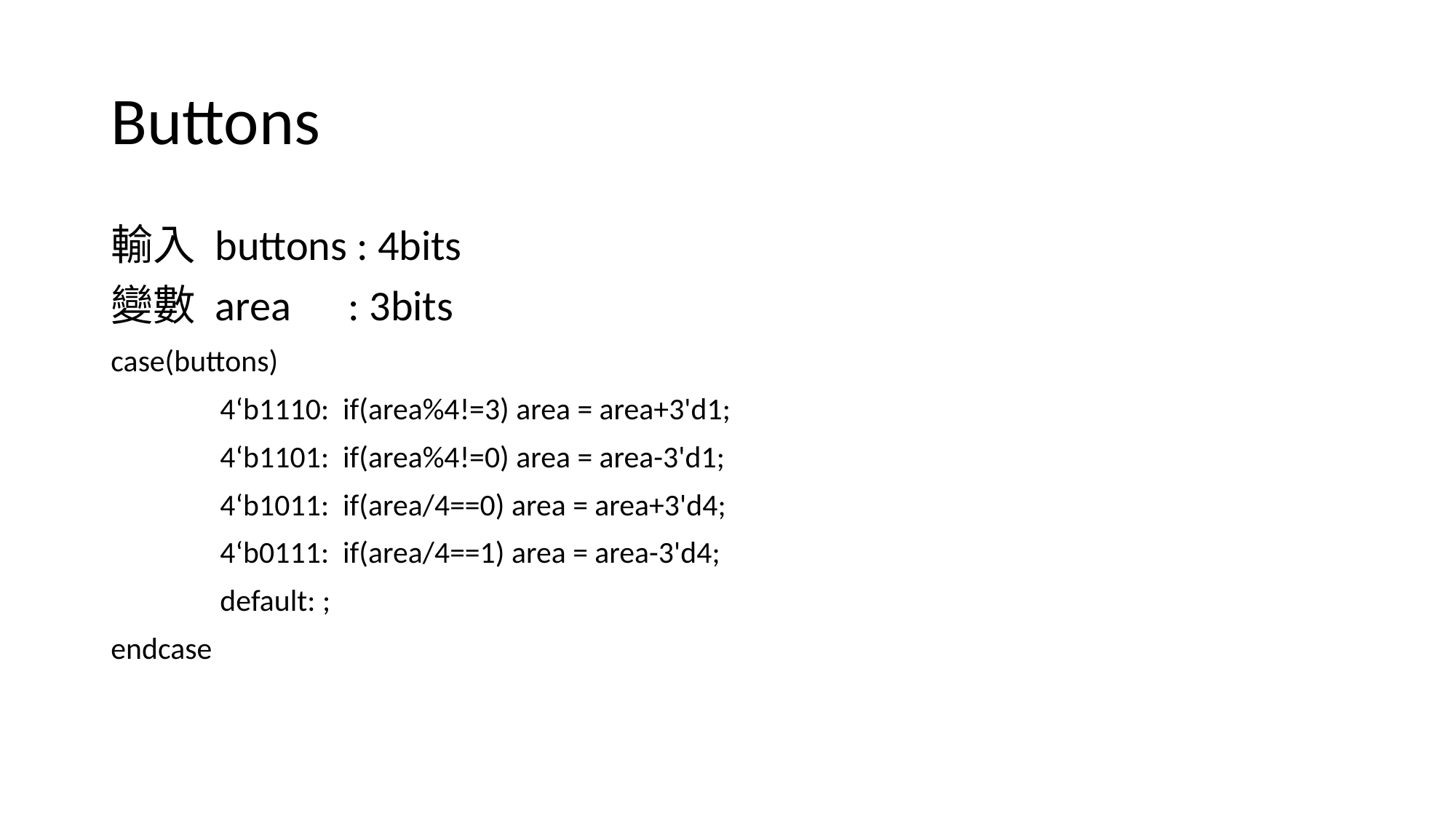

# Buttons
輸入 buttons : 4bits
變數 area	  : 3bits
case(buttons)
	4‘b1110:  if(area%4!=3) area = area+3'd1;
	4‘b1101:  if(area%4!=0) area = area-3'd1;
	4‘b1011:  if(area/4==0) area = area+3'd4;
	4‘b0111:  if(area/4==1) area = area-3'd4;
	default: ;
endcase